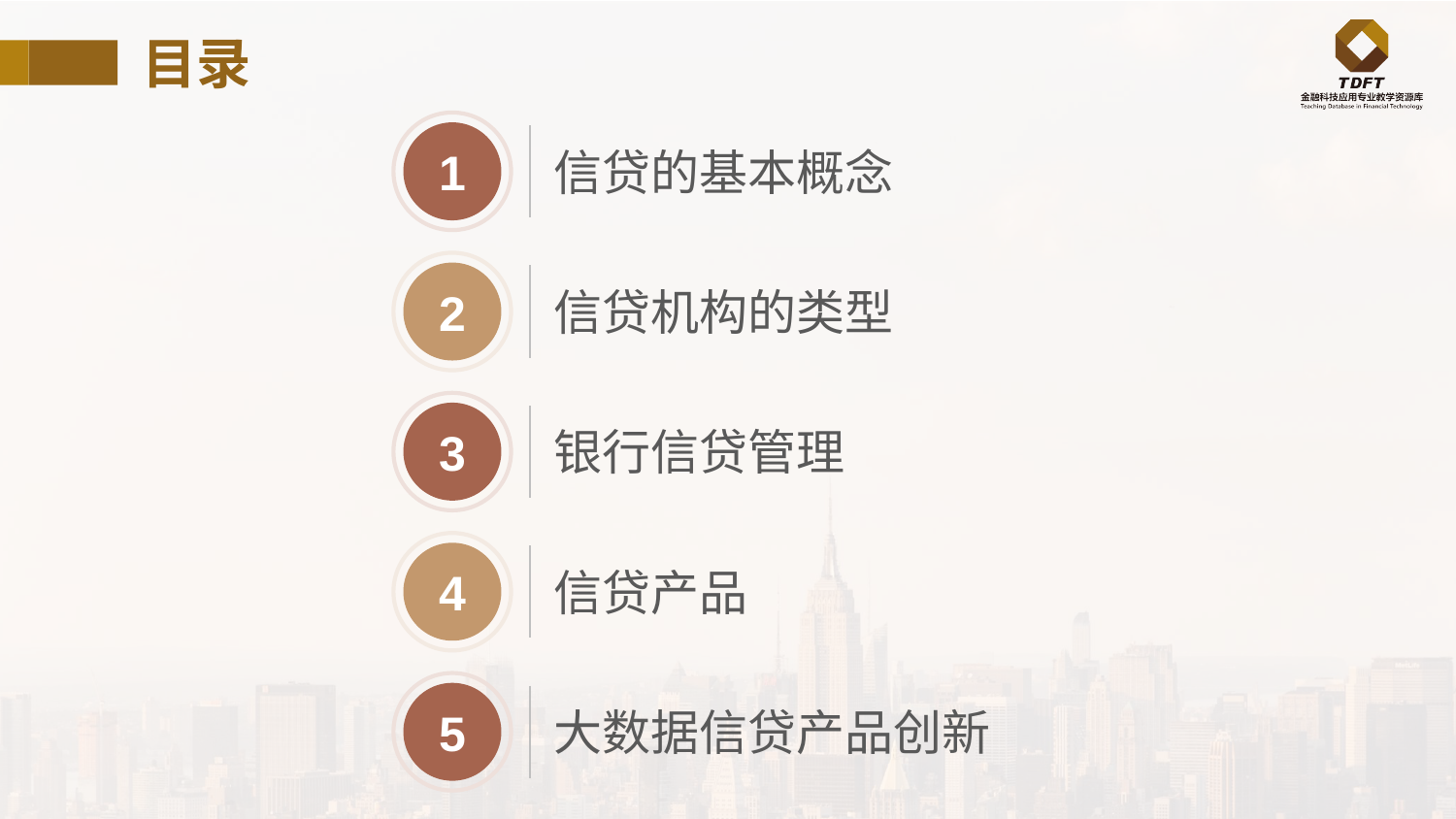

目录

1
信贷的基本概念

2
信贷机构的类型

3
银行信贷管理

4
信贷产品

5
大数据信贷产品创新